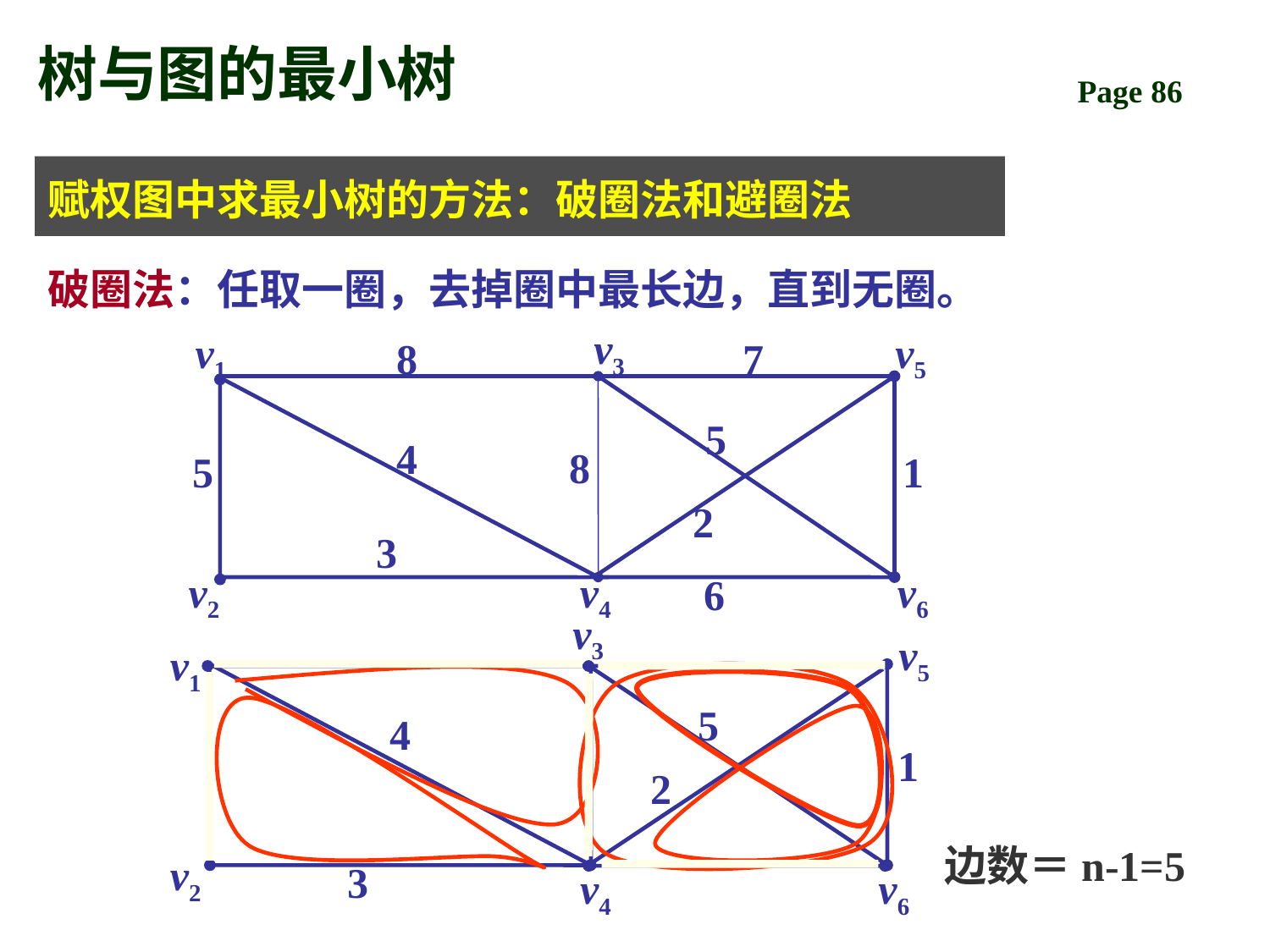

# 树与图的最小树
赋权图中求最小树的方法：破圈法和避圈法
破圈法：任取一圈，去掉圈中最长边，直到无圈。
v3
v1
v5
8
7

5
4
8
5
1
2
3
v2
v4
v6
6

v3
v5
v1

5

4

1
2
边数＝n-1=5
v2
3
v4
v6